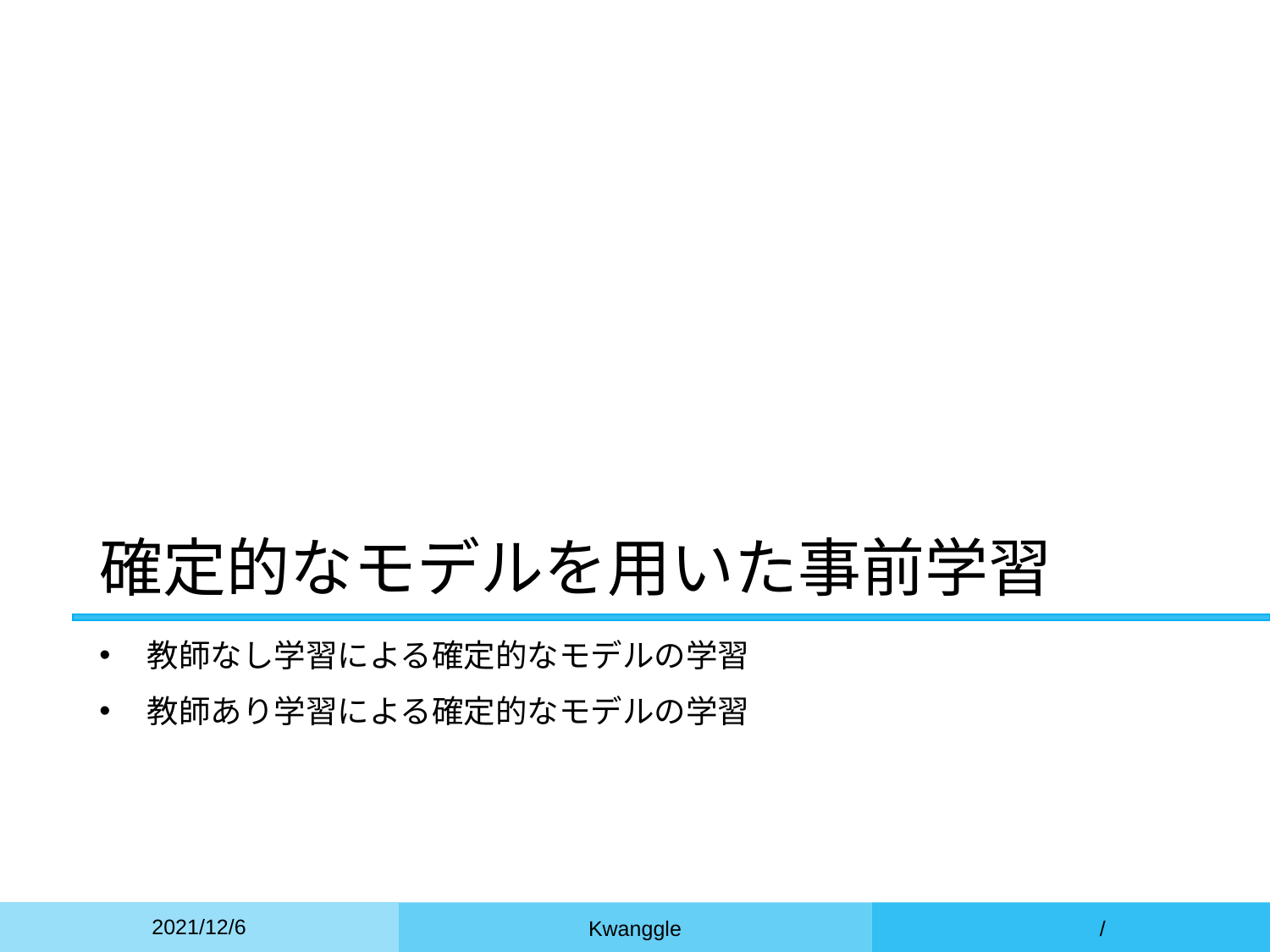

# 確定的なモデルを用いた事前学習
教師なし学習による確定的なモデルの学習
教師あり学習による確定的なモデルの学習
2021/12/6
Kwanggle